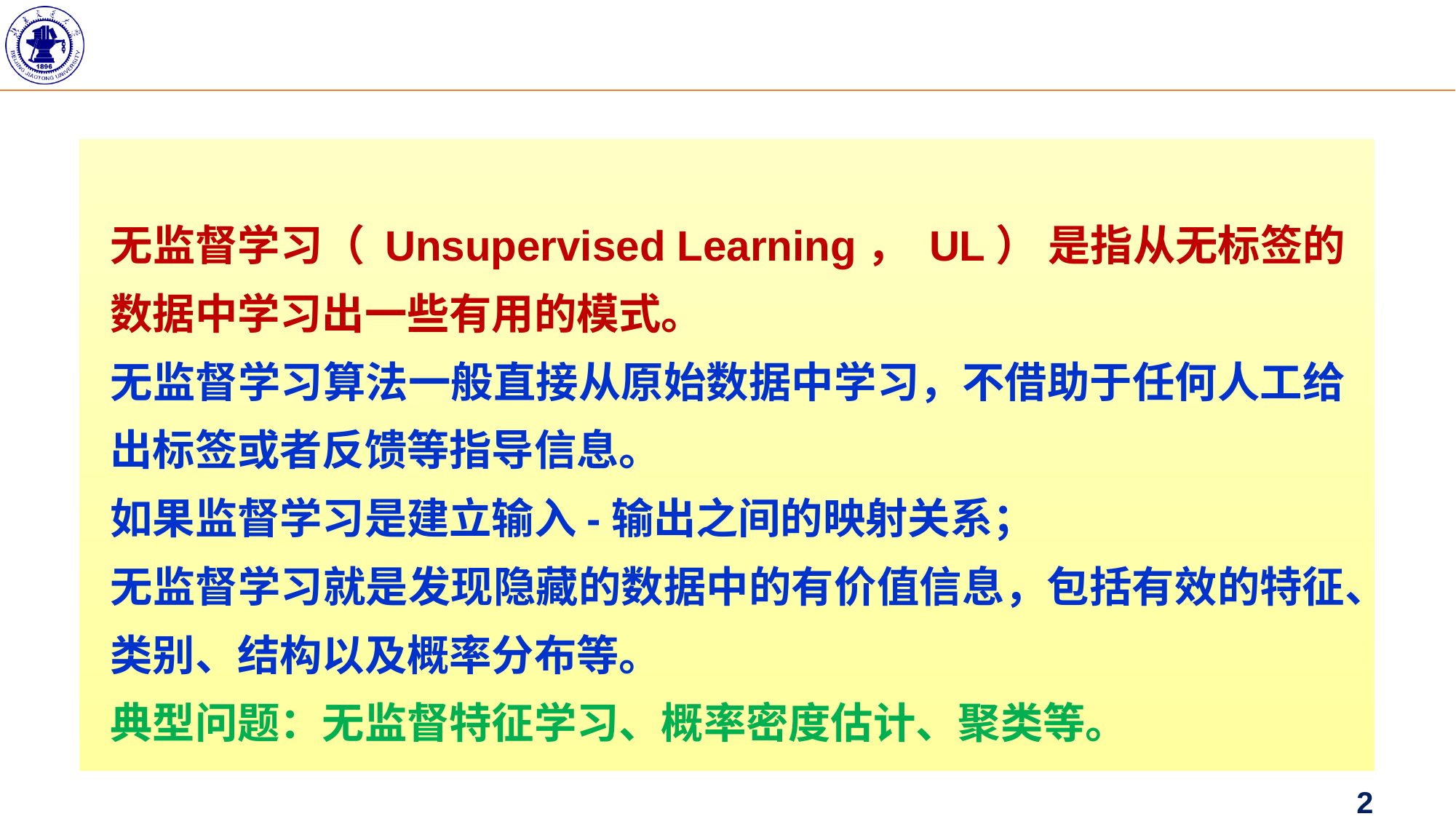

无监督学习（ Unsupervised Learning， UL） 是指从无标签的数据中学习出一些有用的模式。
无监督学习算法一般直接从原始数据中学习，不借助于任何人工给出标签或者反馈等指导信息。
如果监督学习是建立输入-输出之间的映射关系；
无监督学习就是发现隐藏的数据中的有价值信息，包括有效的特征、类别、结构以及概率分布等。
典型问题：无监督特征学习、概率密度估计、聚类等。